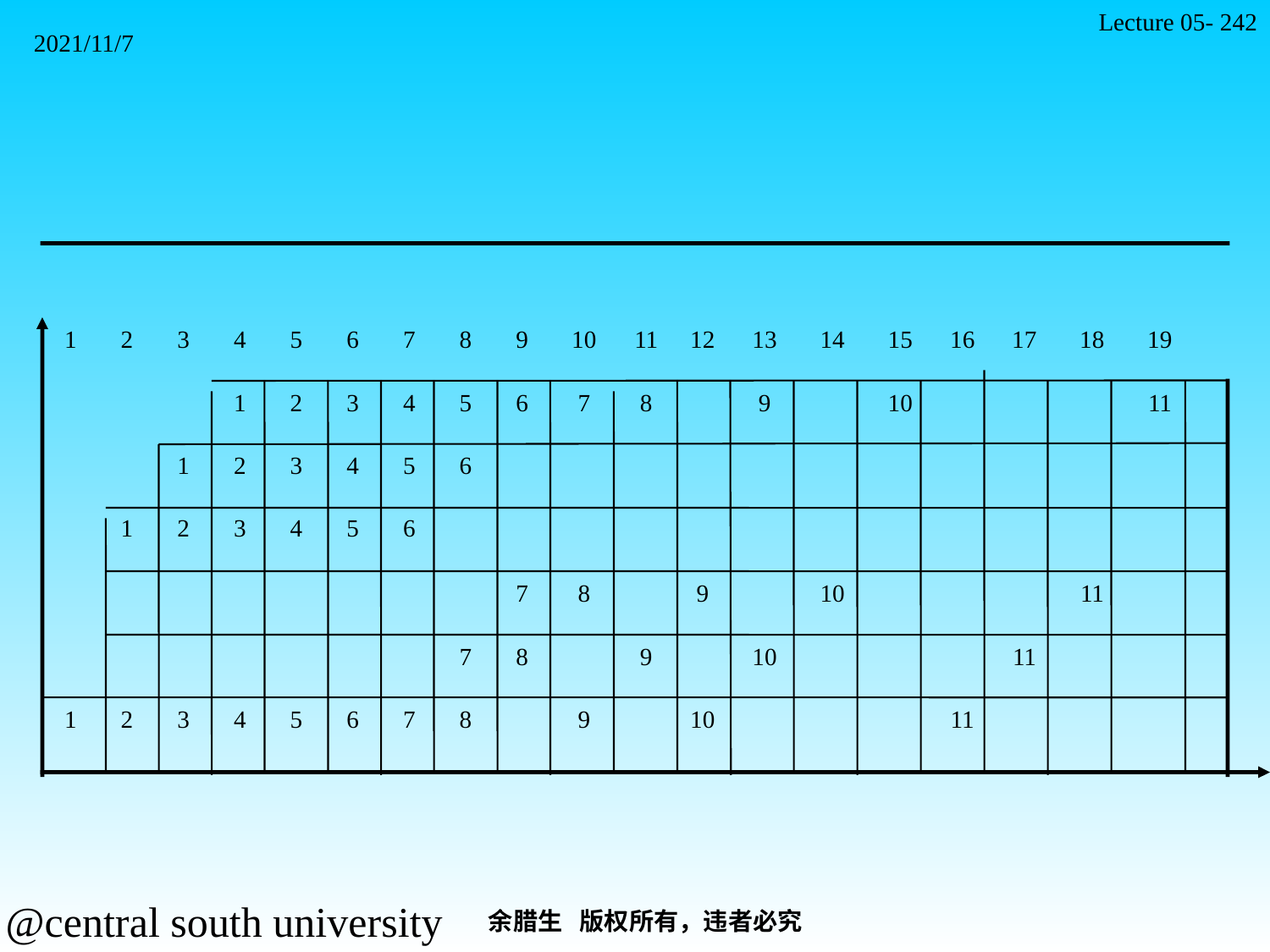

Lecture 05- 242
2021/11/7

1

2
3
4
5
6
7
8
9
10
11
12
13
14
15
16
17
18
19

1

2
3
4
5
6
7
8

9

10

11

1

2
3
4
5
6

1
2
3
4
5
6

7
8

9

10

11

7
8

9

10

11

1

2

3

4
5
6
7
8

9

10

11

余腊生   版权所有，违者必究